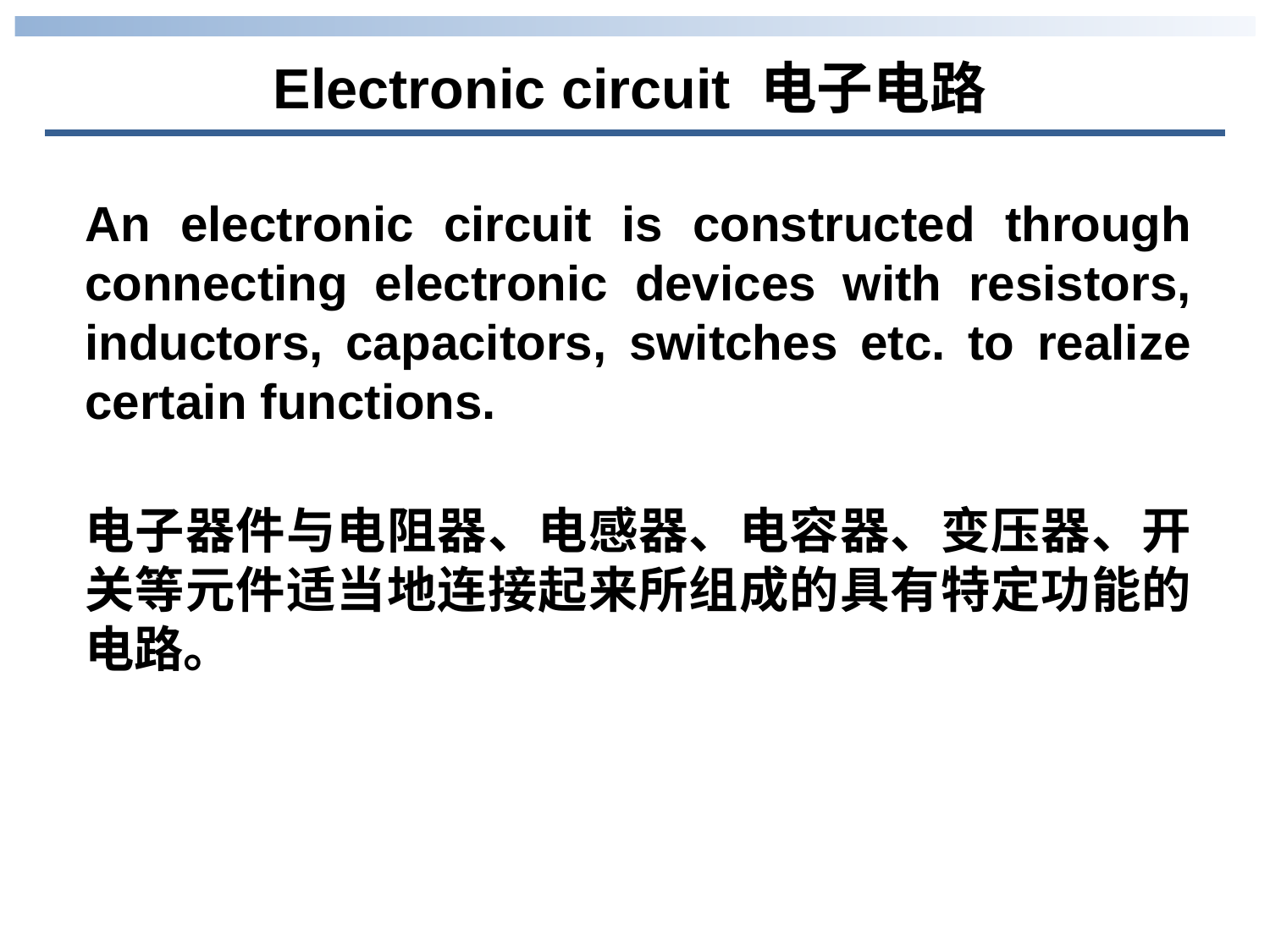

Electronic circuit 电子电路

An electronic circuit is constructed through connecting electronic devices with resistors, inductors, capacitors, switches etc. to realize certain functions.
电子器件与电阻器、电感器、电容器、变压器、开关等元件适当地连接起来所组成的具有特定功能的电路。